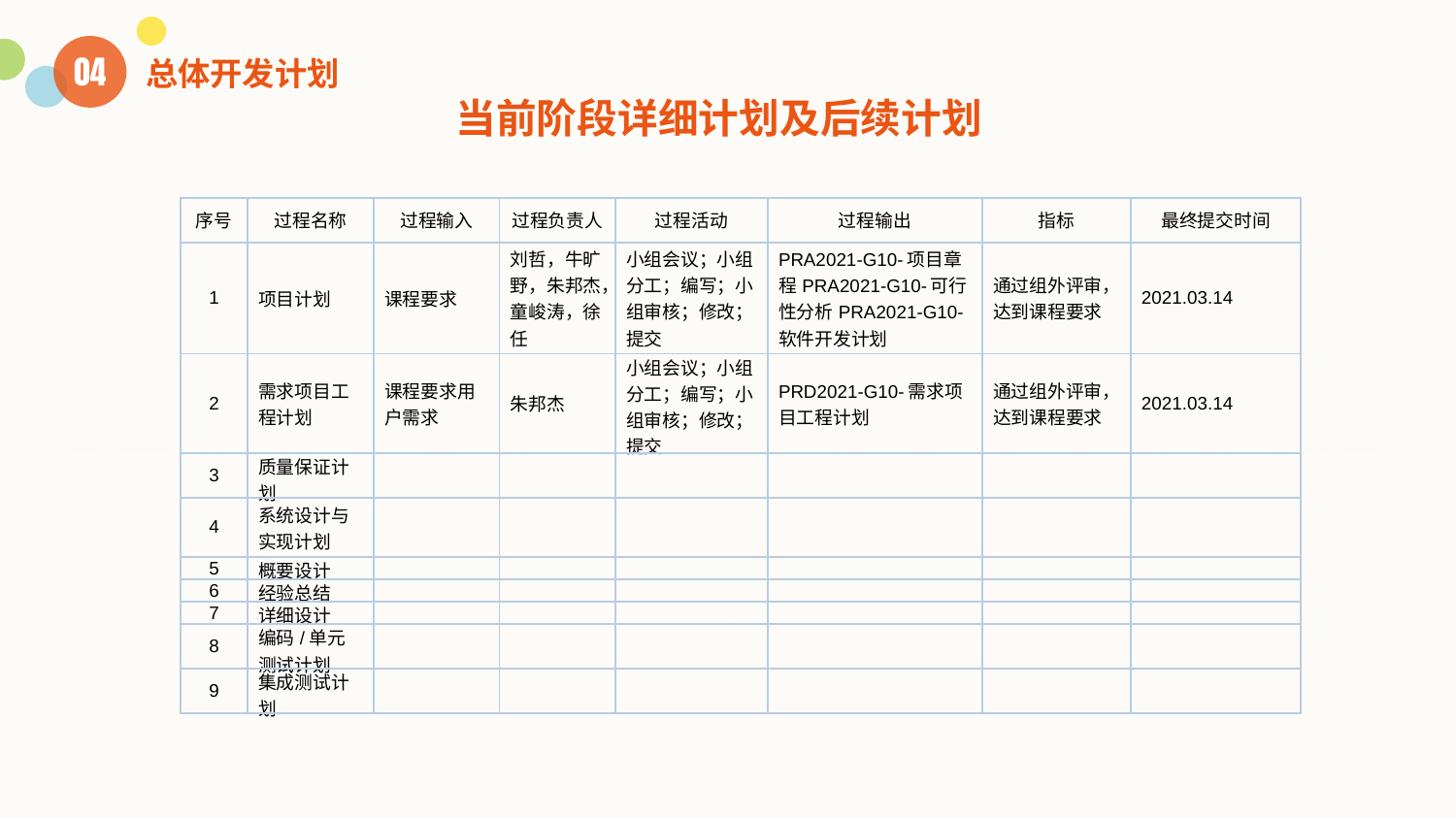

总体开发计划
04

当前阶段详细计划及后续计划
| 序号 | 过程名称 | 过程输入 | 过程负责人 | 过程活动 | 过程输出 | 指标 | 最终提交时间 |
| --- | --- | --- | --- | --- | --- | --- | --- |
| 1 | 项目计划 | 课程要求 | 刘哲，牛旷野，朱邦杰，童峻涛，徐任 | 小组会议；小组分工；编写；小组审核；修改；提交 | PRA2021-G10-项目章程PRA2021-G10-可行性分析PRA2021-G10-软件开发计划 | 通过组外评审，达到课程要求 | 2021.03.14 |
| 2 | 需求项目工程计划 | 课程要求用户需求 | 朱邦杰 | 小组会议；小组分工；编写；小组审核；修改；提交 | PRD2021-G10-需求项目工程计划 | 通过组外评审，达到课程要求 | 2021.03.14 |
| 3 | 质量保证计划 |  |  |  |  |  |  |
| 4 | 系统设计与实现计划 |  |  |  |  |  |  |
| 5 | 概要设计 |  |  |  |  |  |  |
| 6 | 经验总结 |  |  |  |  |  |  |
| 7 | 详细设计 |  |  |  |  |  |  |
| 8 | 编码/单元测试计划 |  |  |  |  |  |  |
| 9 | 集成测试计划 |  |  |  |  |  |  |